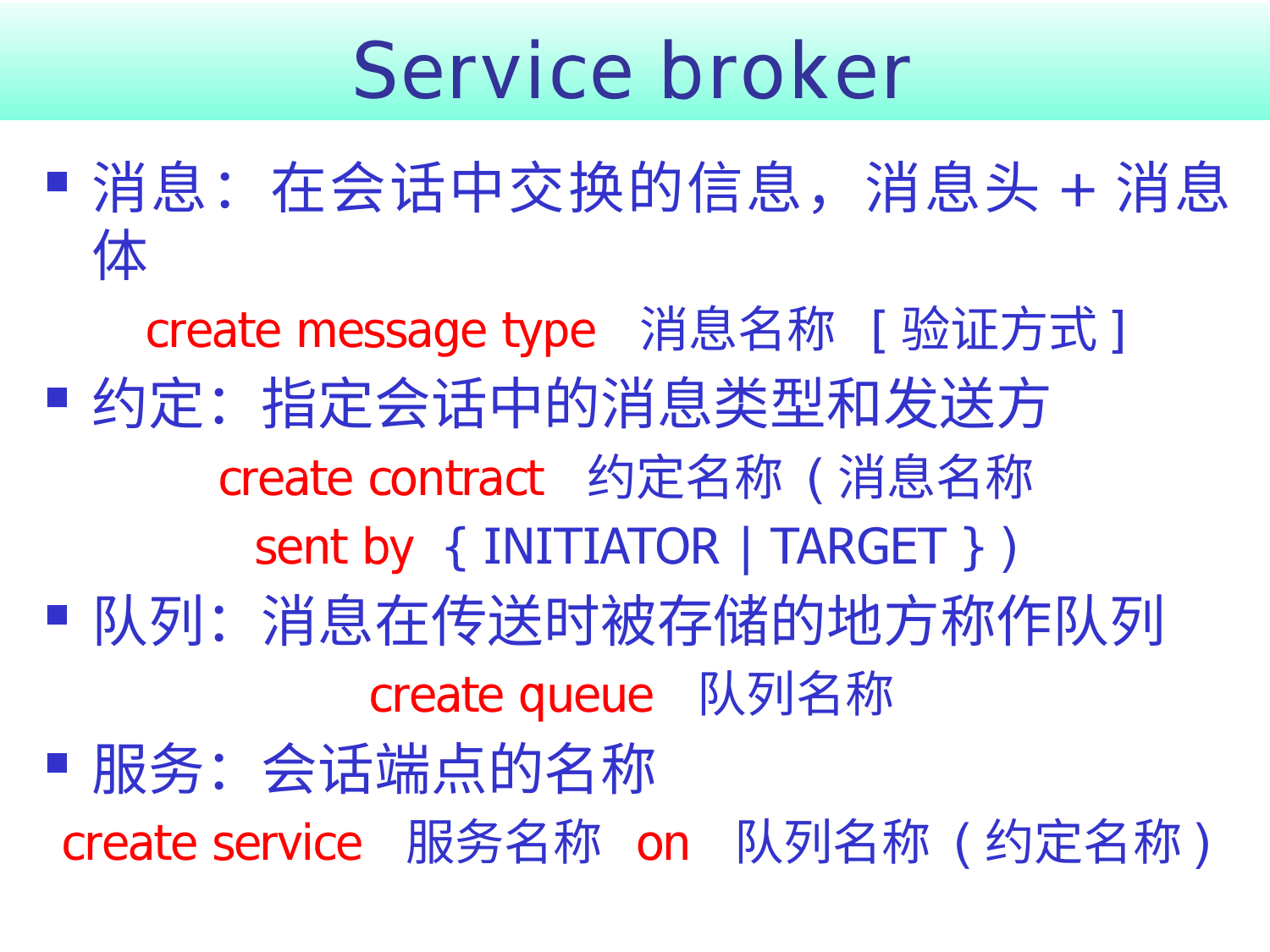

# Service broker
消息：在会话中交换的信息，消息头+消息体
create message type  消息名称  [验证方式]
约定：指定会话中的消息类型和发送方
create contract  约定名称 (消息名称
sent by  { INITIATOR | TARGET } )
队列：消息在传送时被存储的地方称作队列
create queue  队列名称
服务：会话端点的名称
create service  服务名称  on  队列名称 (约定名称)